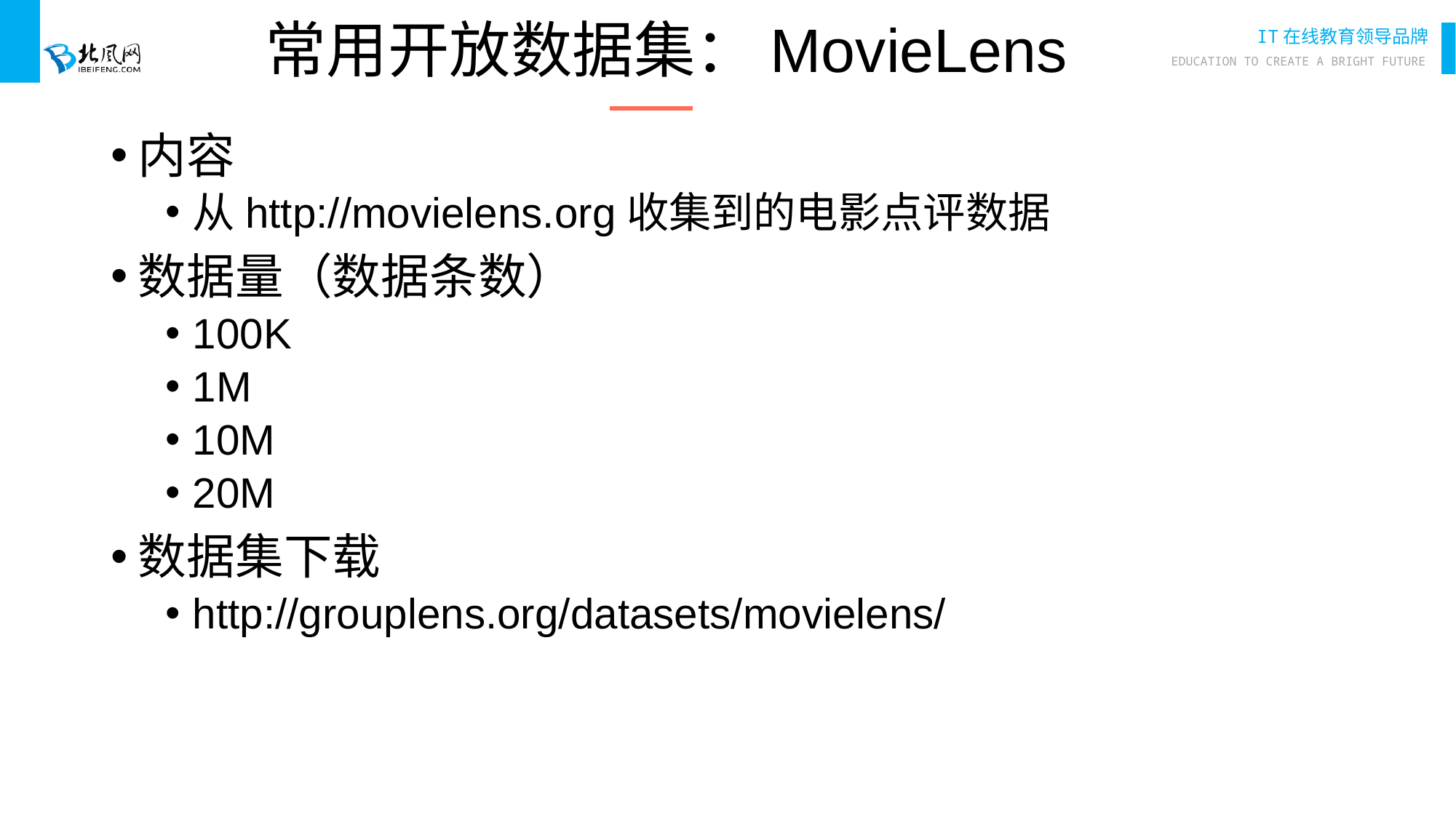

# 常用开放数据集：MovieLens
内容
从http://movielens.org收集到的电影点评数据
数据量（数据条数）
100K
1M
10M
20M
数据集下载
http://grouplens.org/datasets/movielens/